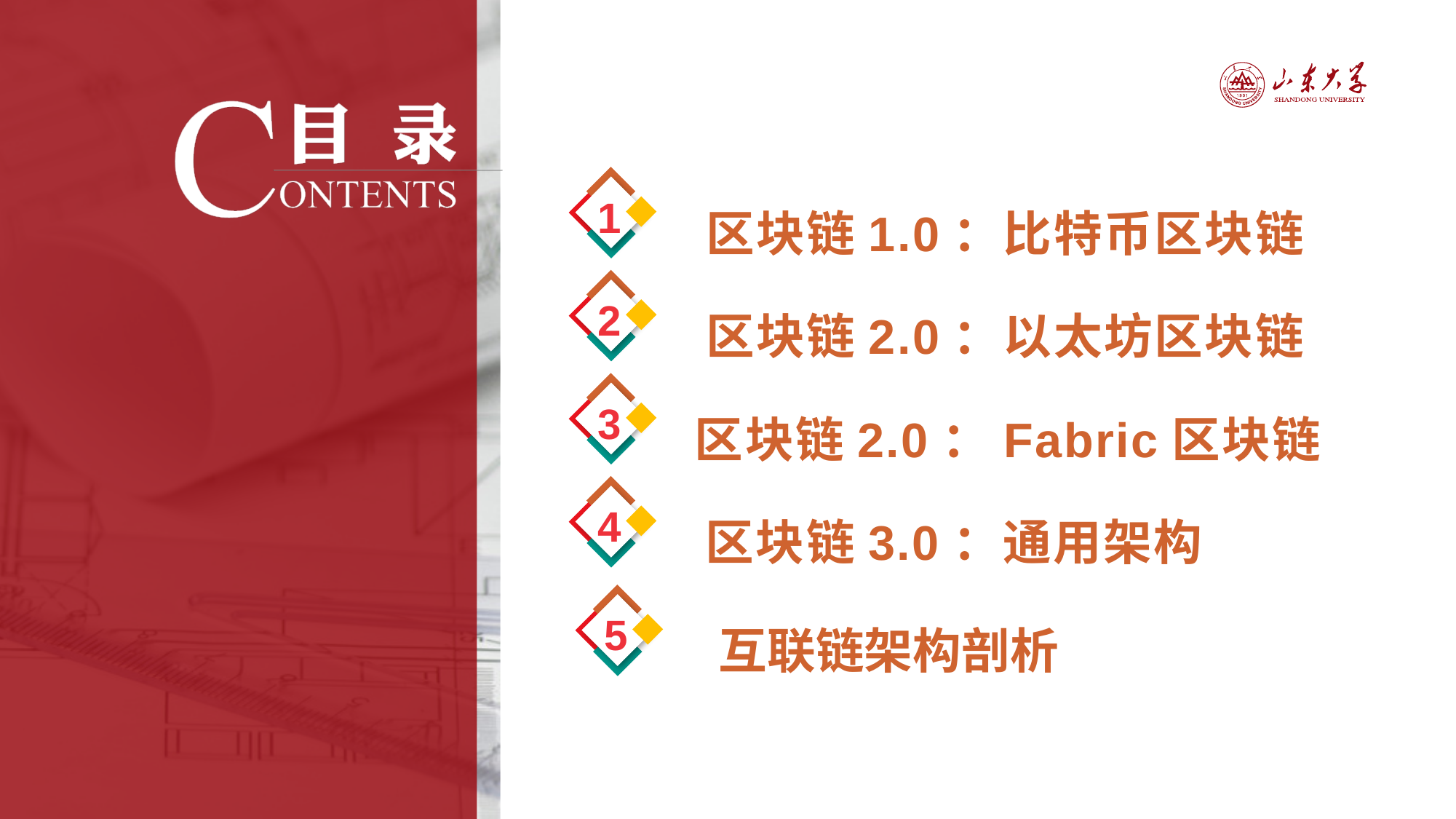

1
区块链1.0：比特币区块链

2
区块链2.0：以太坊区块链

3
区块链2.0：Fabric区块链

4
区块链3.0：通用架构

5
互联链架构剖析